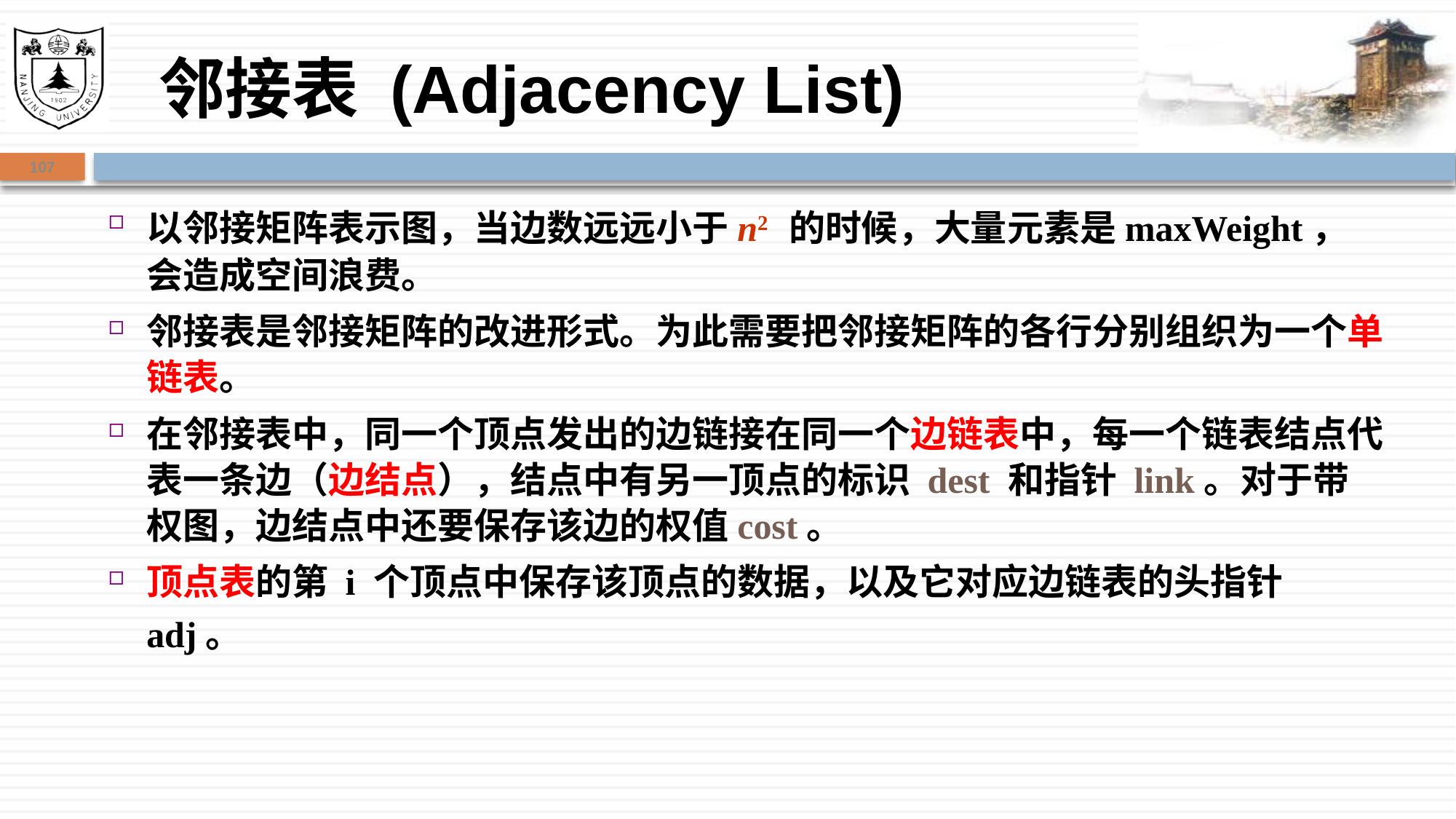

# 邻接表 (Adjacency List)
107
以邻接矩阵表示图，当边数远远小于n2 的时候，大量元素是maxWeight，会造成空间浪费。
邻接表是邻接矩阵的改进形式。为此需要把邻接矩阵的各行分别组织为一个单链表。
在邻接表中，同一个顶点发出的边链接在同一个边链表中，每一个链表结点代表一条边（边结点），结点中有另一顶点的标识 dest 和指针 link。对于带权图，边结点中还要保存该边的权值cost。
顶点表的第 i 个顶点中保存该顶点的数据，以及它对应边链表的头指针adj。